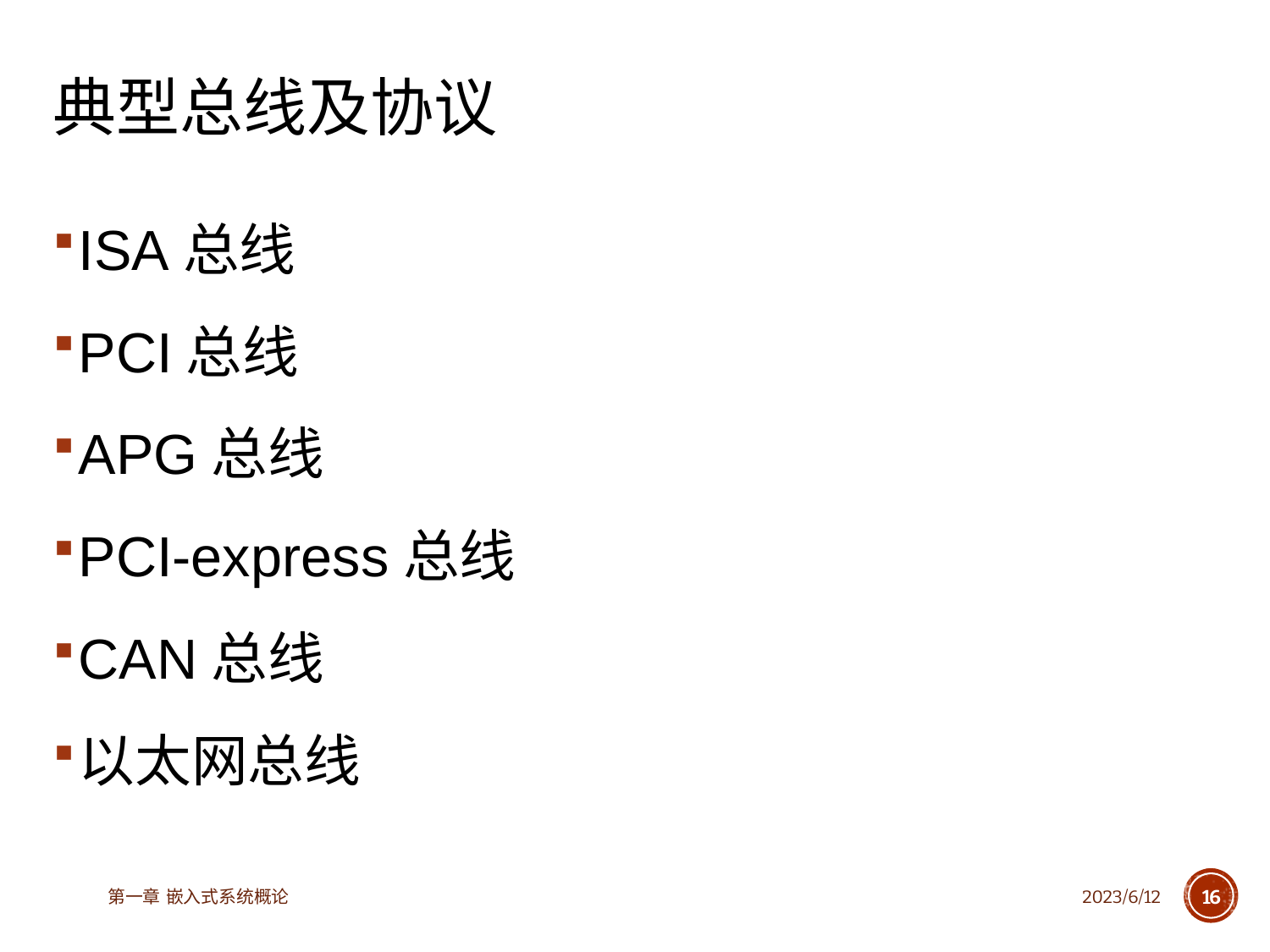

# 典型总线及协议
ISA总线
PCI总线
APG总线
PCI-express总线
CAN总线
以太网总线
第一章 嵌入式系统概论
2023/6/12
16